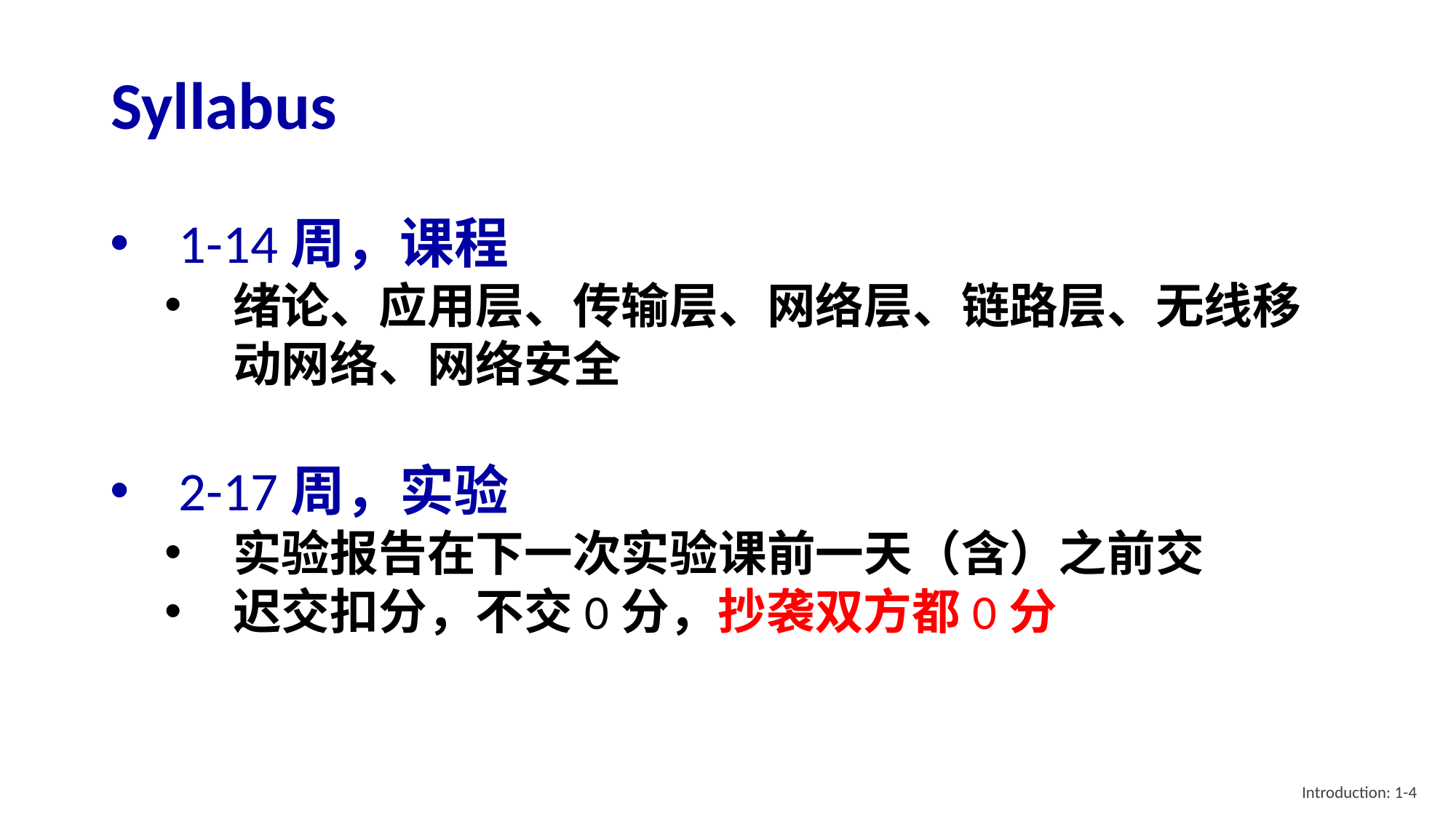

# Syllabus
1-14周，课程
绪论、应用层、传输层、网络层、链路层、无线移动网络、网络安全

2-17周，实验
实验报告在下一次实验课前一天（含）之前交
迟交扣分，不交0分，抄袭双方都0分

Introduction: 1-4